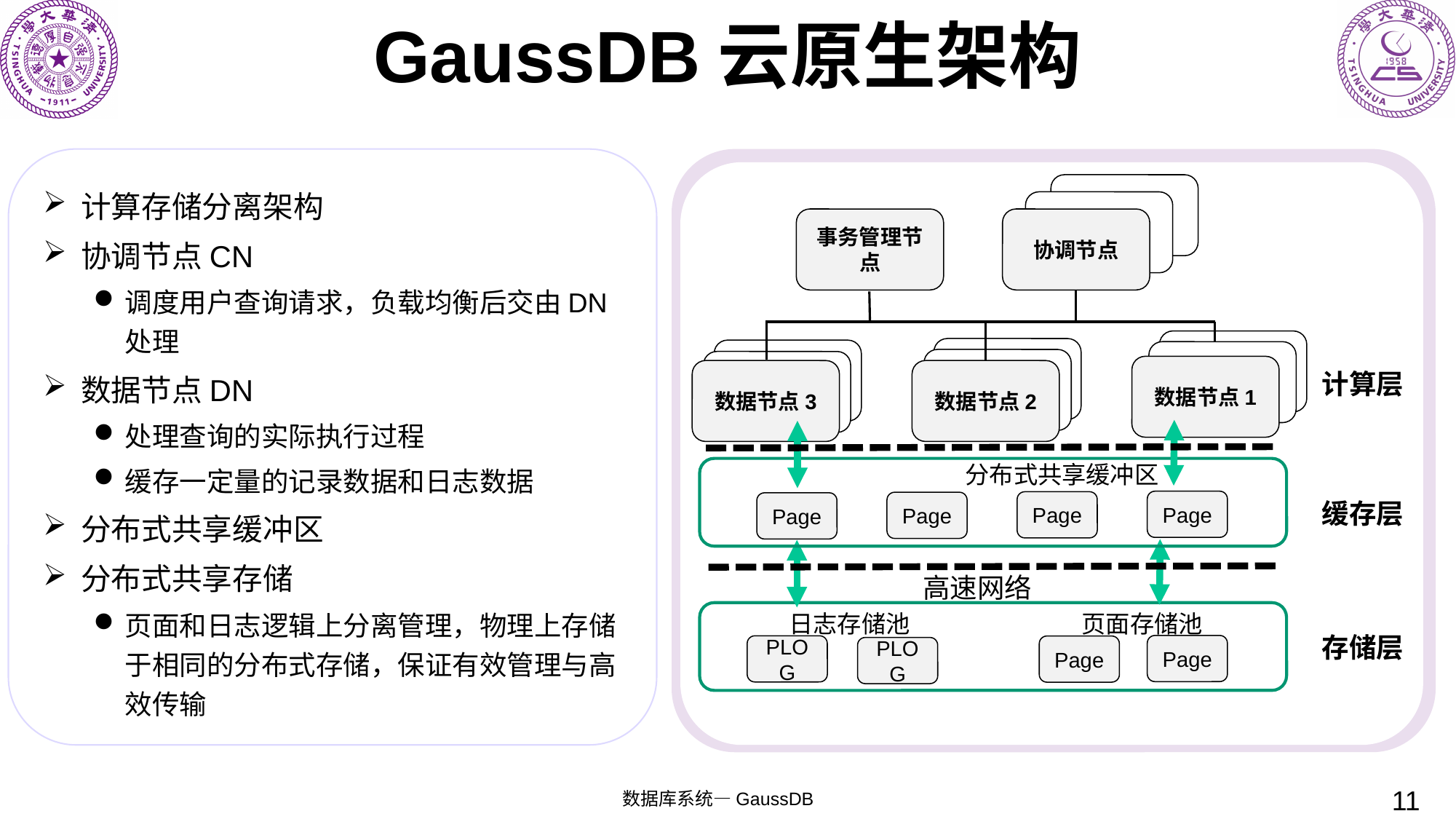

# GaussDB云原生架构

计算存储分离架构
协调节点CN
调度用户查询请求，负载均衡后交由DN处理
数据节点DN
处理查询的实际执行过程
缓存一定量的记录数据和日志数据
分布式共享缓冲区
分布式共享存储
页面和日志逻辑上分离管理，物理上存储于相同的分布式存储，保证有效管理与高效传输

事务管理节点
协调节点
数据节点
数据节点
数据节点
数据节点
数据节点
数据节点
数据节点1
数据节点2
数据节点3
计算层
分布式共享缓冲区

Page
缓存层
Page
Page
Page
高速网络

日志存储池
页面存储池
存储层
Page
PLOG
Page
PLOG
11
数据库系统—GaussDB